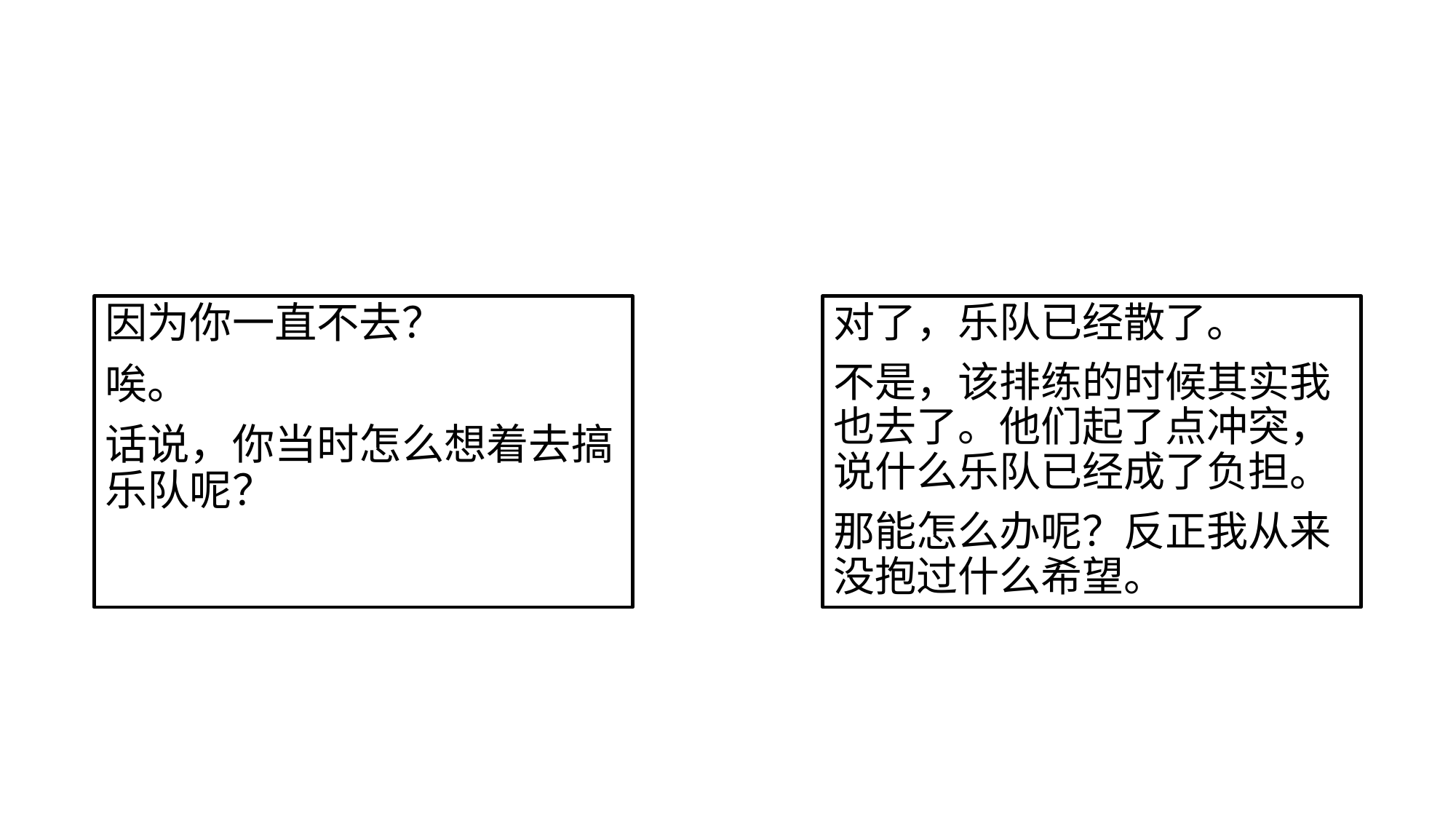

因为你一直不去？
唉。
话说，你当时怎么想着去搞乐队呢？
对了，乐队已经散了。
不是，该排练的时候其实我也去了。他们起了点冲突，说什么乐队已经成了负担。
那能怎么办呢？反正我从来没抱过什么希望。